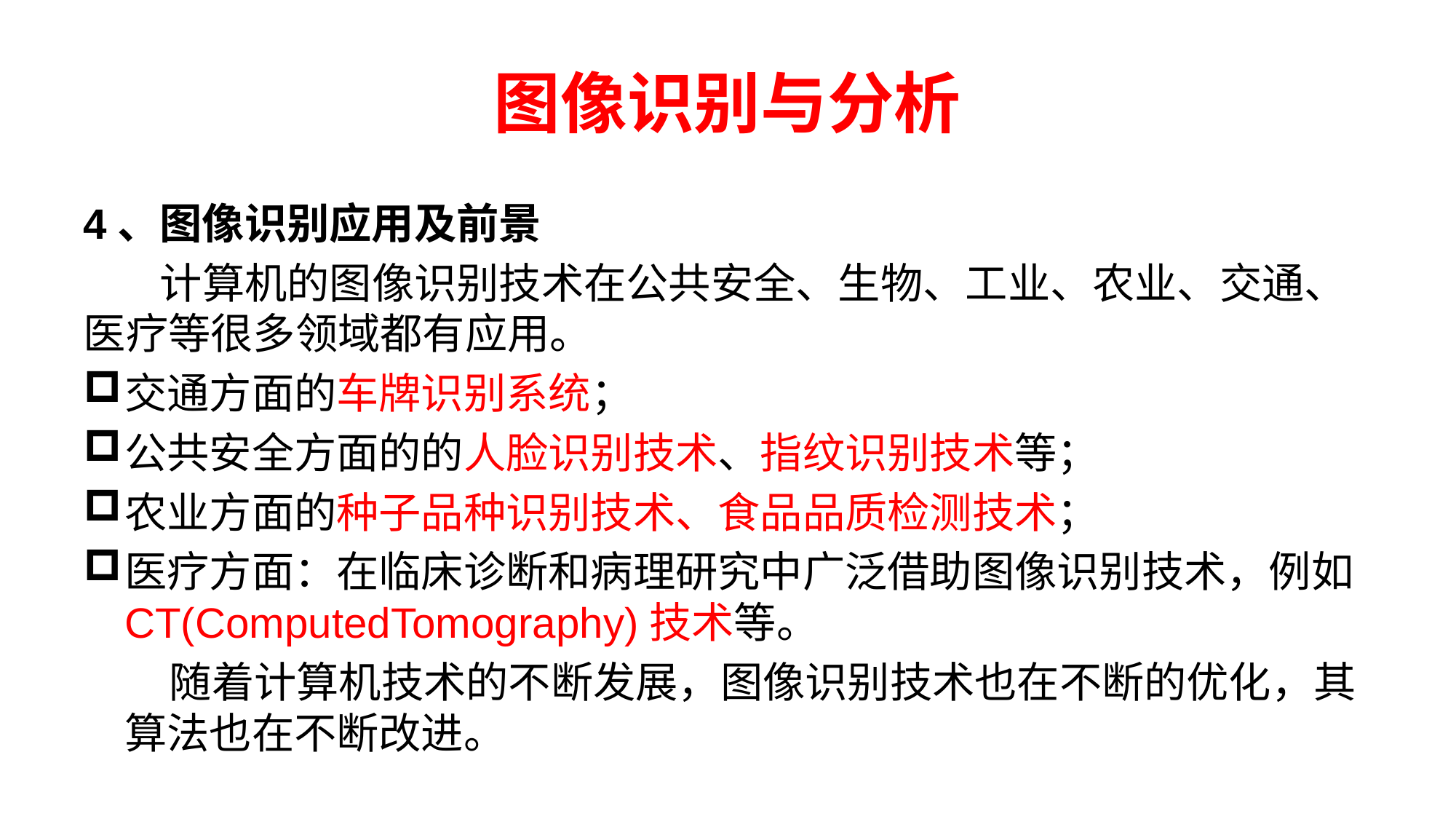

# 图像识别与分析
4、图像识别应用及前景
       计算机的图像识别技术在公共安全、生物、工业、农业、交通、医疗等很多领域都有应用。
交通方面的车牌识别系统；
公共安全方面的的人脸识别技术、指纹识别技术等；
农业方面的种子品种识别技术、食品品质检测技术；
医疗方面：在临床诊断和病理研究中广泛借助图像识别技术，例如CT(ComputedTomography)技术等。
        随着计算机技术的不断发展，图像识别技术也在不断的优化，其算法也在不断改进。